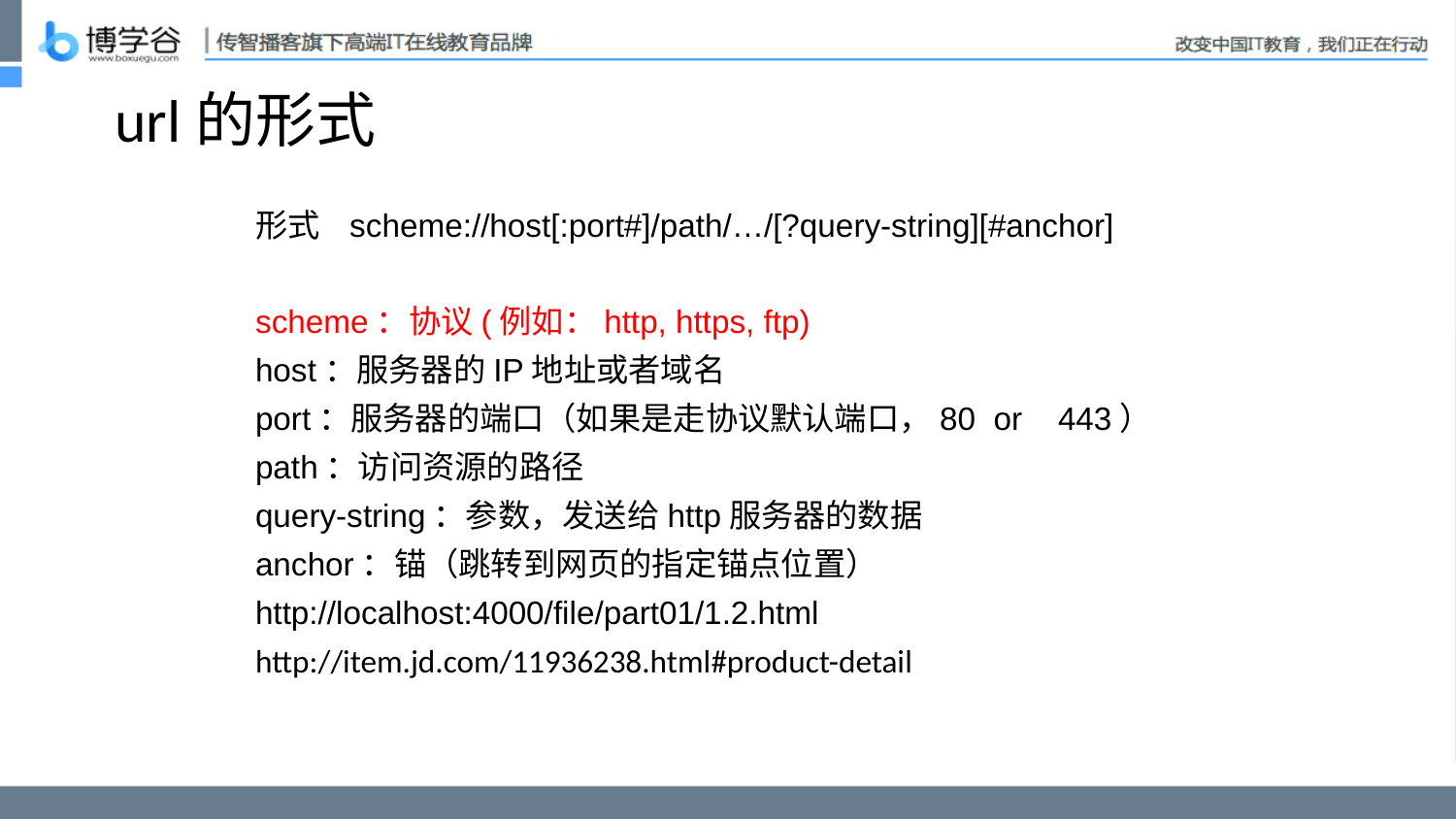

# url的形式
形式   scheme://host[:port#]/path/…/[?query-string][#anchor]

scheme：协议(例如：http, https, ftp)
host：服务器的IP地址或者域名
port：服务器的端口（如果是走协议默认端口，80  or    443）
path：访问资源的路径
query-string：参数，发送给http服务器的数据
anchor：锚（跳转到网页的指定锚点位置）
http://localhost:4000/file/part01/1.2.html
http://item.jd.com/11936238.html#product-detail